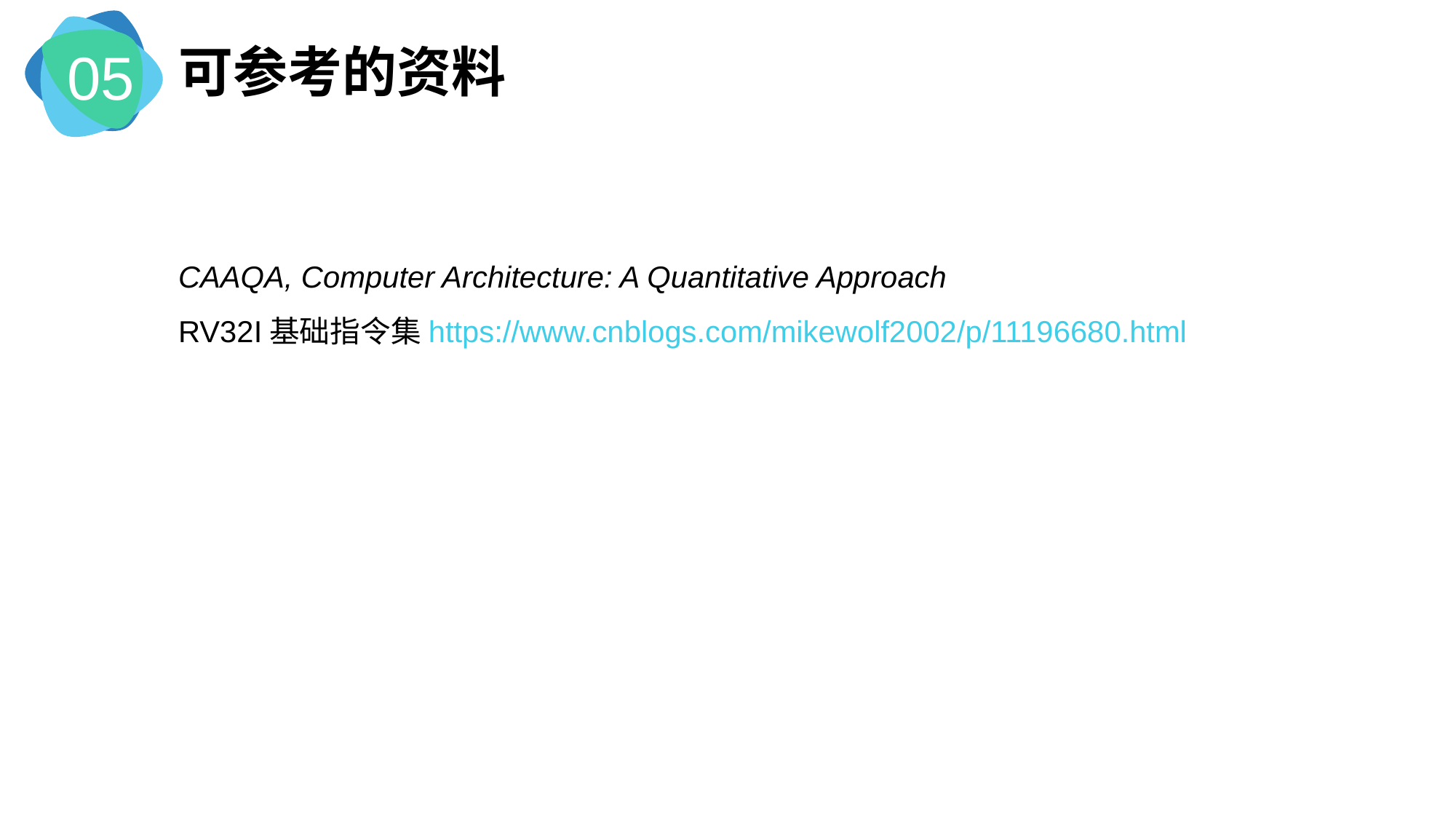

05
可参考的资料
CAAQA, Computer Architecture: A Quantitative Approach
RV32I基础指令集https://www.cnblogs.com/mikewolf2002/p/11196680.html